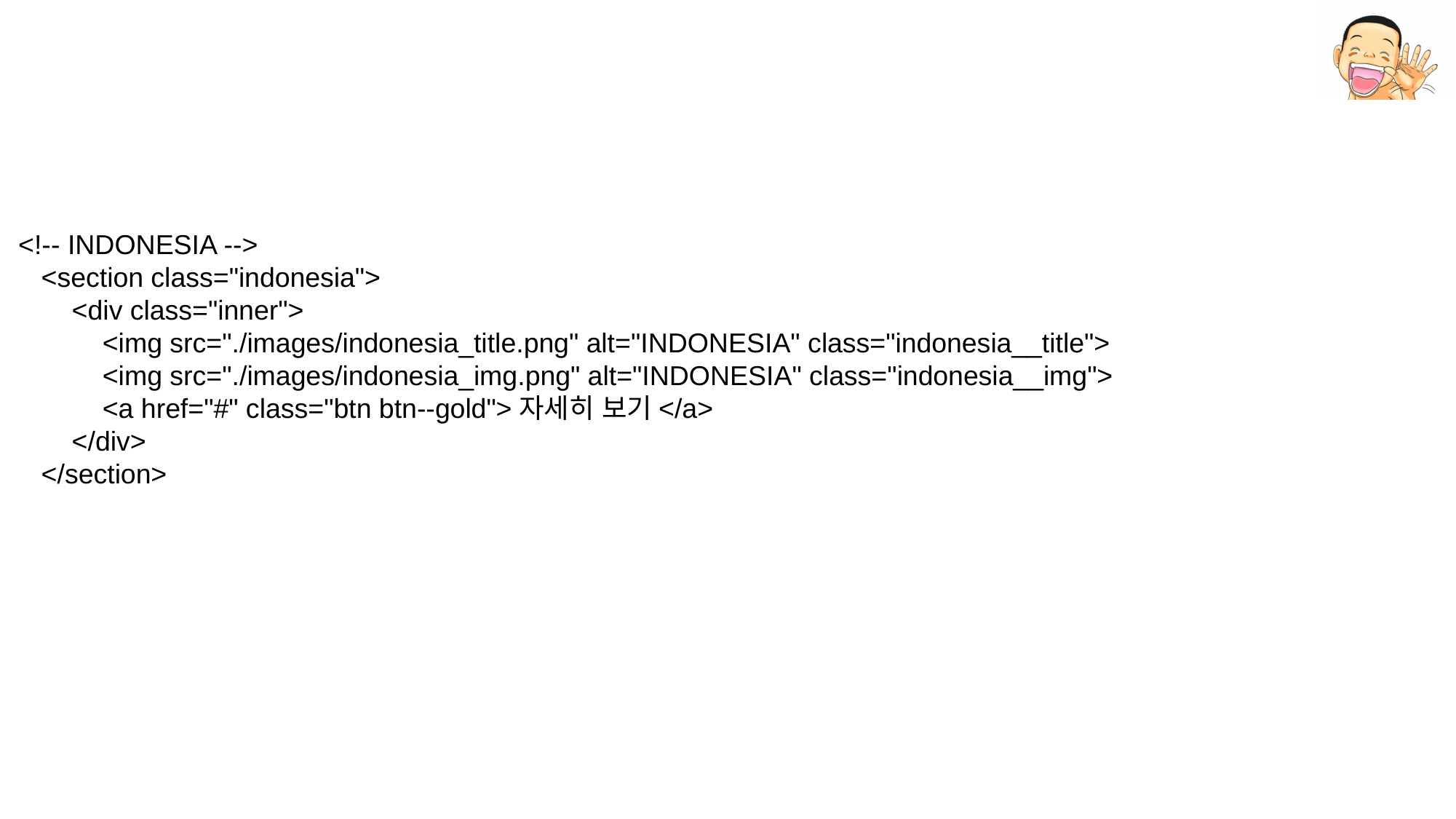

<!-- INDONESIA -->
    <section class="indonesia">
        <div class="inner">
            <img src="./images/indonesia_title.png" alt="INDONESIA" class="indonesia__title">
            <img src="./images/indonesia_img.png" alt="INDONESIA" class="indonesia__img">
            <a href="#" class="btn btn--gold">자세히 보기</a>
        </div>
    </section>